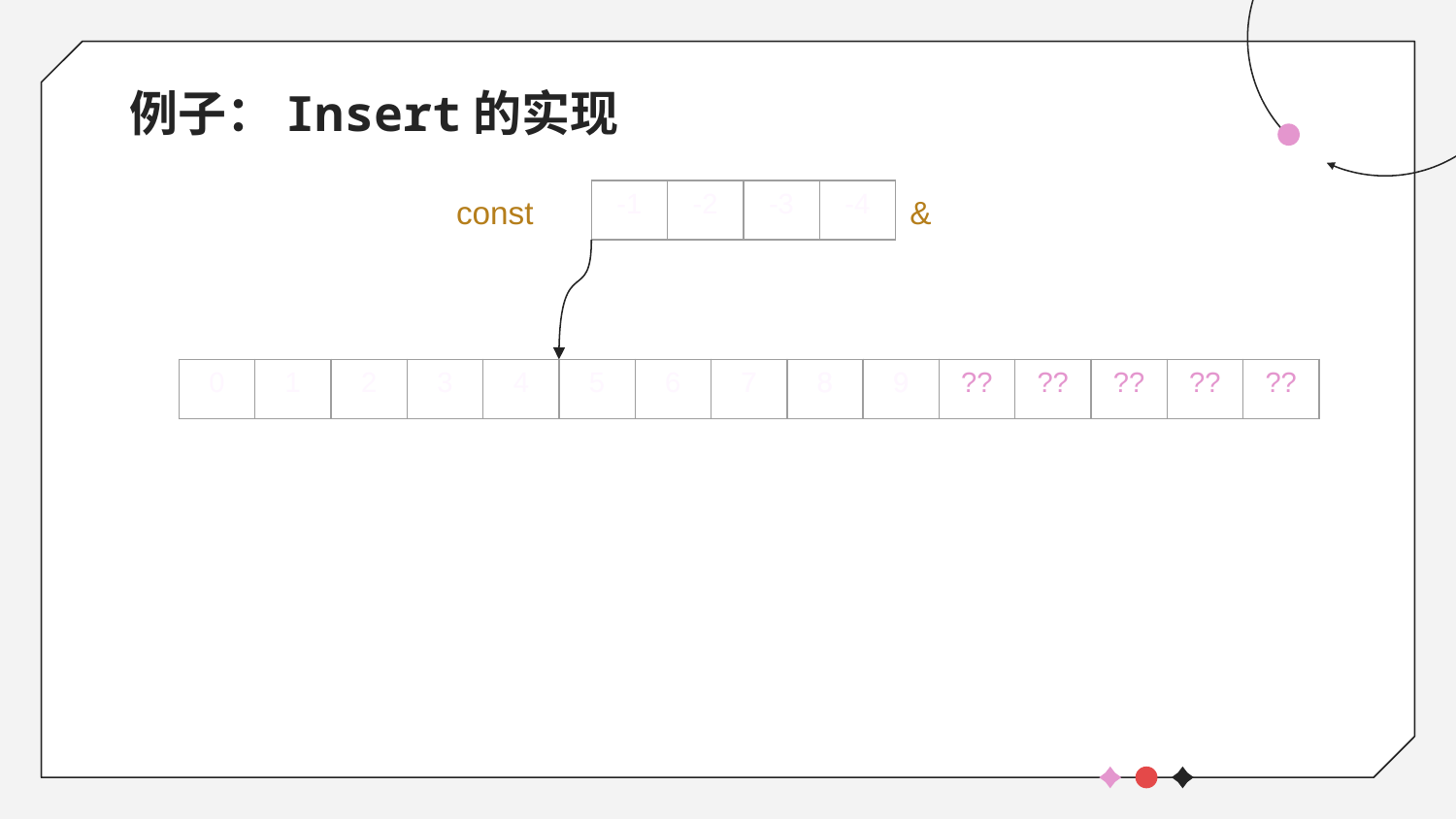

# 例子：Insert的实现
| -1 | -2 | -3 | -4 |
| --- | --- | --- | --- |
const
&
| 0 | 1 | 2 | 3 | 4 | 5 | 6 | 7 | 8 | 9 |
| --- | --- | --- | --- | --- | --- | --- | --- | --- | --- |
| 7 | 8 | 9 |
| --- | --- | --- |
| ?? | ?? | ?? | ?? | ?? |
| --- | --- | --- | --- | --- |